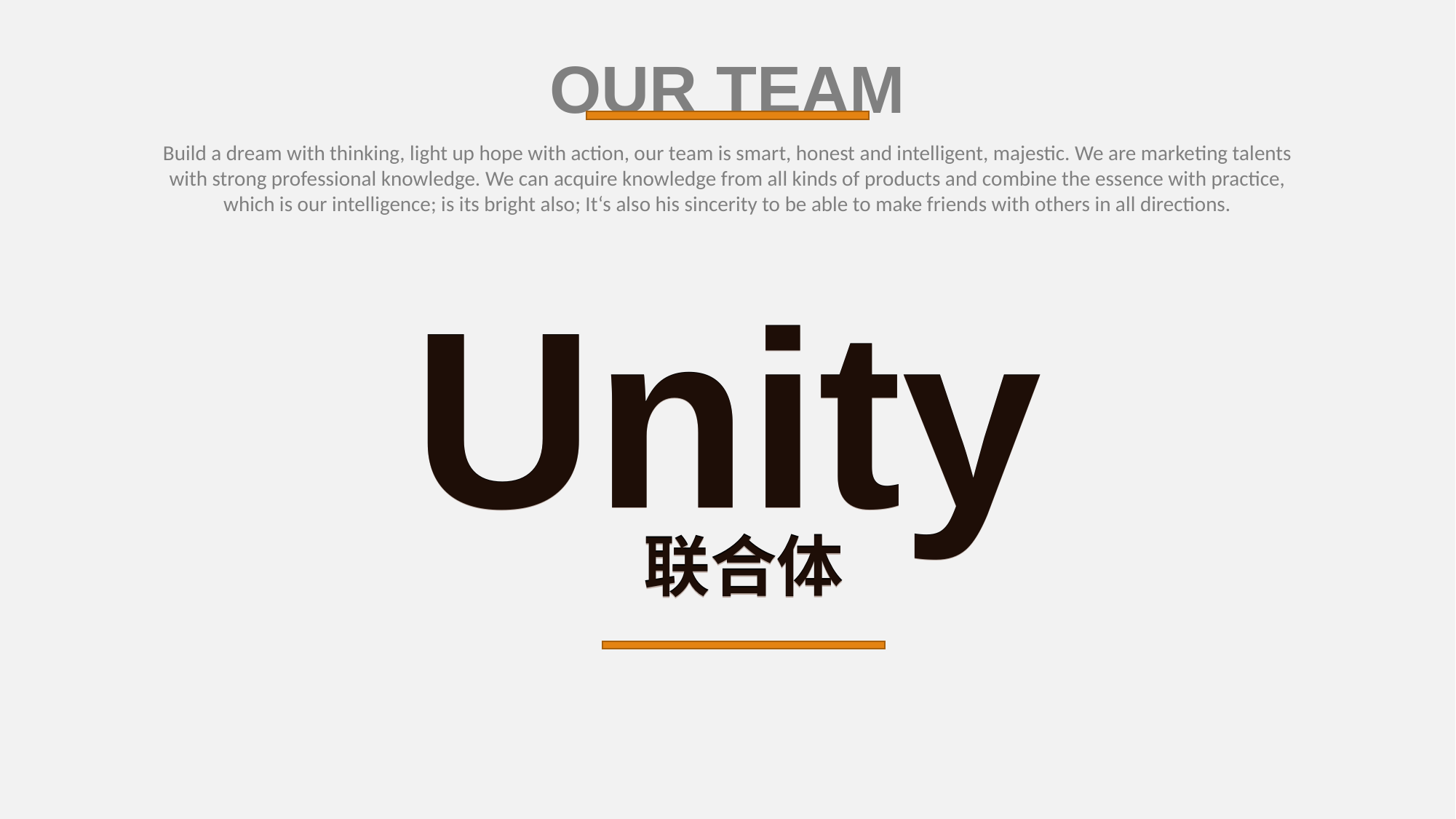

OUR TEAM

Build a dream with thinking, light up hope with action, our team is smart, honest and intelligent, majestic. We are marketing talents with strong professional knowledge. We can acquire knowledge from all kinds of products and combine the essence with practice, which is our intelligence; is its bright also; It‘s also his sincerity to be able to make friends with others in all directions.
Unity
Unity
联合体
联合体